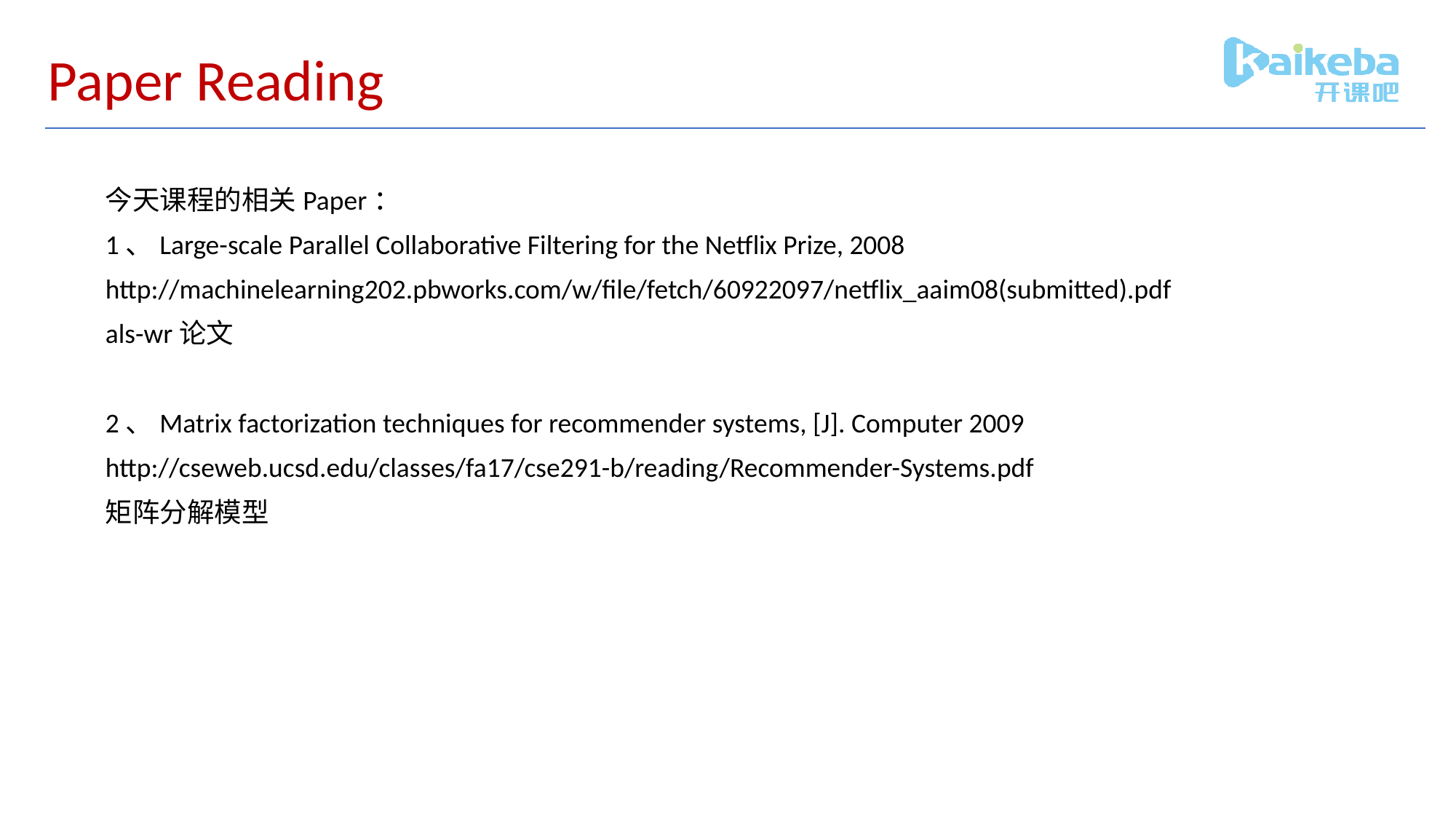

# Paper Reading
今天课程的相关Paper：
1、Large-scale Parallel Collaborative Filtering for the Netflix Prize, 2008
http://machinelearning202.pbworks.com/w/file/fetch/60922097/netflix_aaim08(submitted).pdf
als-wr论文

2、Matrix factorization techniques for recommender systems, [J]. Computer 2009
http://cseweb.ucsd.edu/classes/fa17/cse291-b/reading/Recommender-Systems.pdf
矩阵分解模型